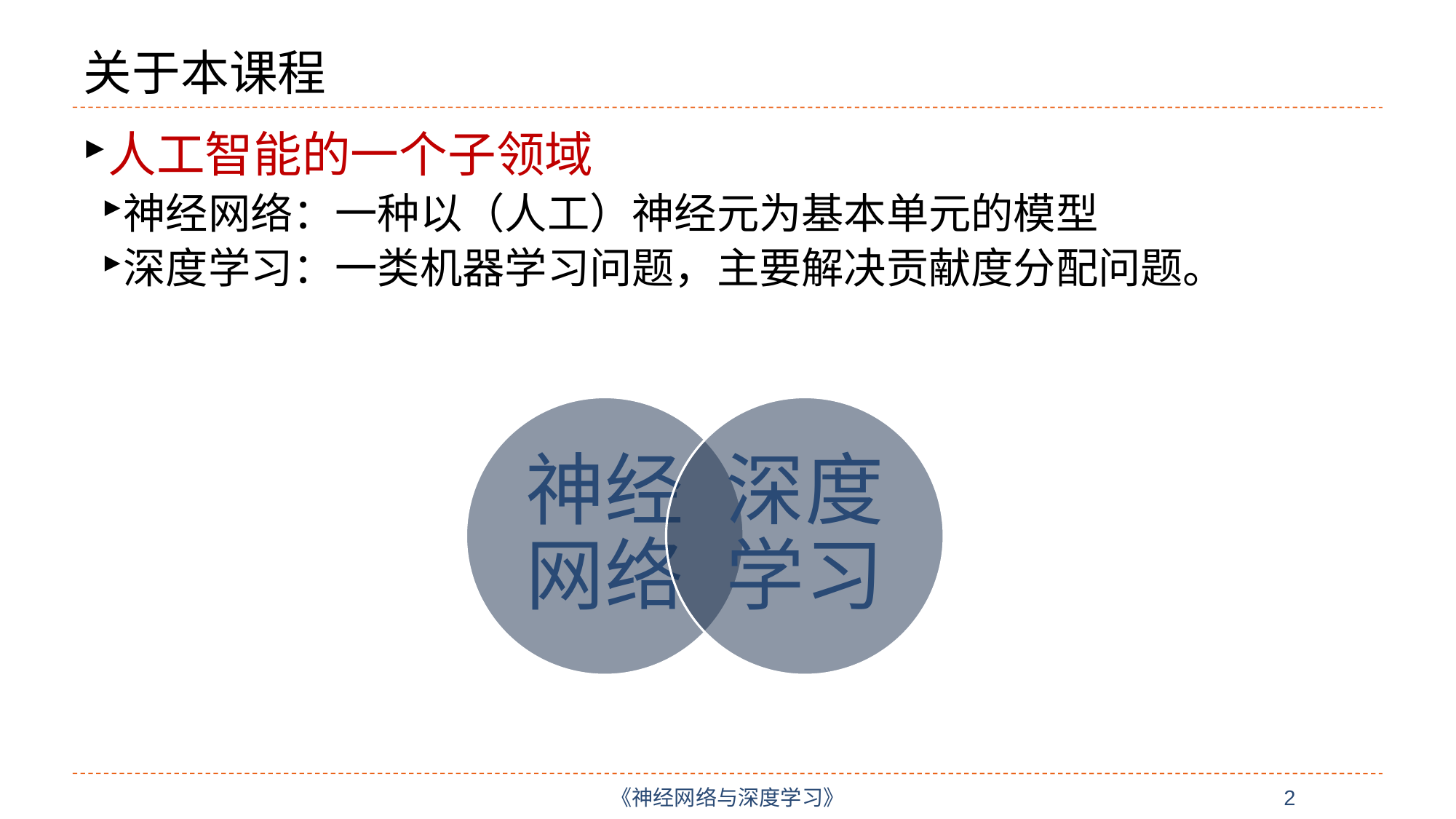

# 关于本课程
人工智能的一个子领域
神经网络：一种以（人工）神经元为基本单元的模型
深度学习：一类机器学习问题，主要解决贡献度分配问题。
神经网络
深度学习